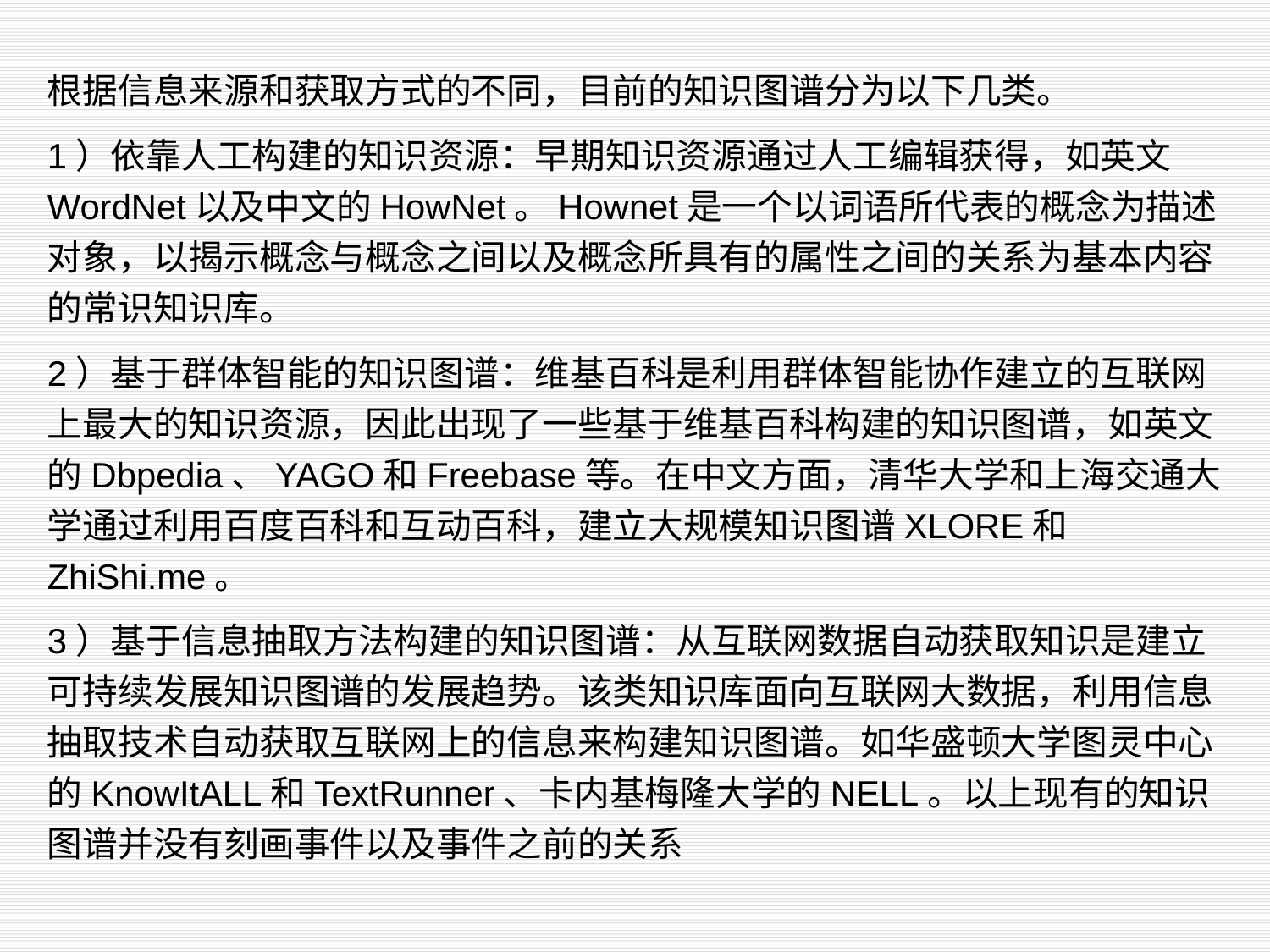

根据信息来源和获取方式的不同，目前的知识图谱分为以下几类。
1）依靠人工构建的知识资源：早期知识资源通过人工编辑获得，如英文WordNet以及中文的HowNet。Hownet是一个以词语所代表的概念为描述对象，以揭示概念与概念之间以及概念所具有的属性之间的关系为基本内容的常识知识库。
2）基于群体智能的知识图谱：维基百科是利用群体智能协作建立的互联网上最大的知识资源，因此出现了一些基于维基百科构建的知识图谱，如英文的Dbpedia、YAGO和Freebase等。在中文方面，清华大学和上海交通大学通过利用百度百科和互动百科，建立大规模知识图谱XLORE和ZhiShi.me。
3）基于信息抽取方法构建的知识图谱：从互联网数据自动获取知识是建立可持续发展知识图谱的发展趋势。该类知识库面向互联网大数据，利用信息抽取技术自动获取互联网上的信息来构建知识图谱。如华盛顿大学图灵中心的KnowItALL和TextRunner、卡内基梅隆大学的NELL。以上现有的知识图谱并没有刻画事件以及事件之前的关系